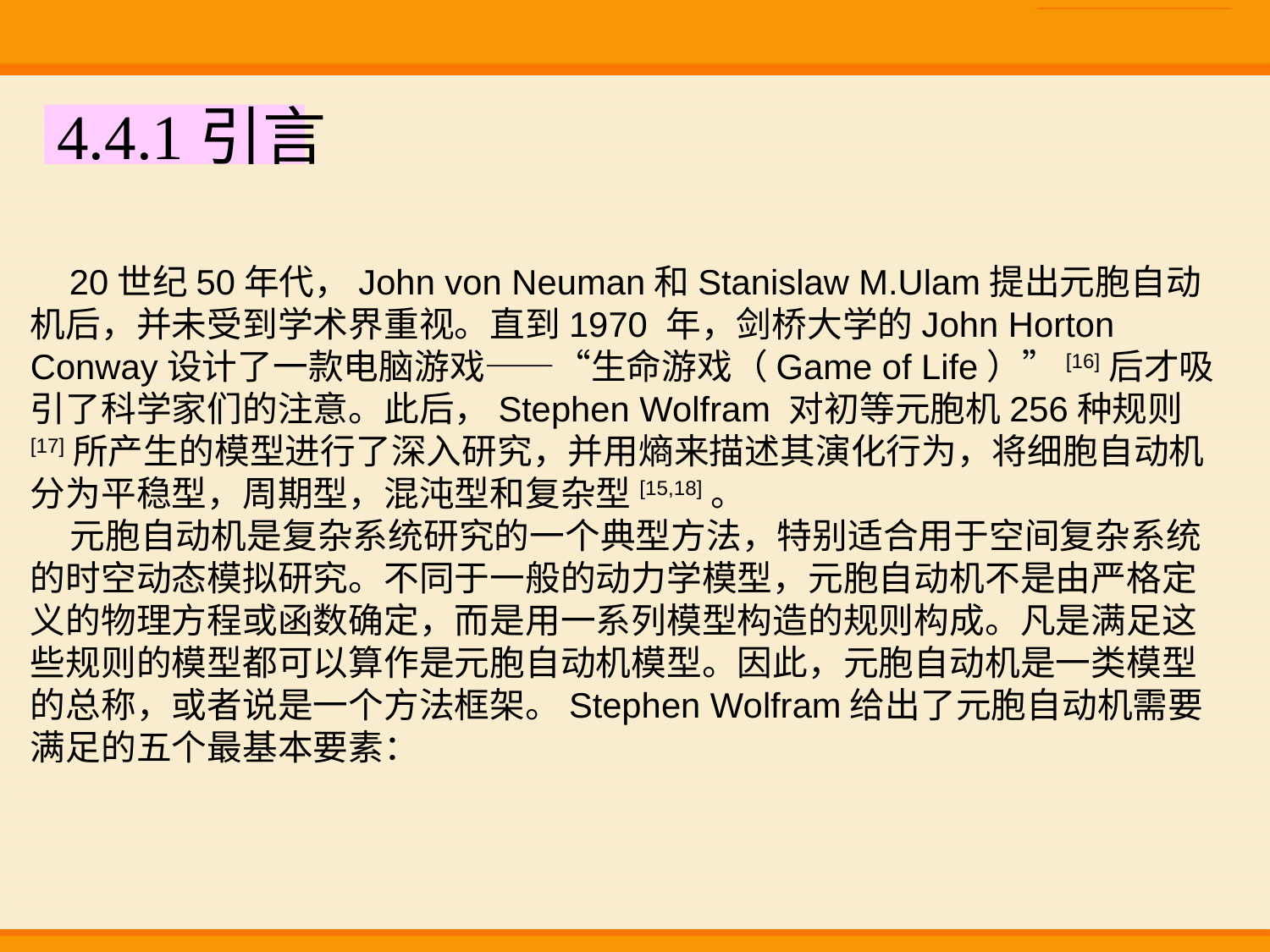

4.4.1引言
    20世纪50年代，John von Neuman和Stanislaw M.Ulam提出元胞自动机后，并未受到学术界重视。直到1970 年，剑桥大学的John Horton Conway设计了一款电脑游戏——“生命游戏（Game of Life）”[16]后才吸引了科学家们的注意。此后，Stephen Wolfram 对初等元胞机256种规则[17]所产生的模型进行了深入研究，并用熵来描述其演化行为，将细胞自动机分为平稳型，周期型，混沌型和复杂型[15,18]。
    元胞自动机是复杂系统研究的一个典型方法，特别适合用于空间复杂系统的时空动态模拟研究。不同于一般的动力学模型，元胞自动机不是由严格定义的物理方程或函数确定，而是用一系列模型构造的规则构成。凡是满足这些规则的模型都可以算作是元胞自动机模型。因此，元胞自动机是一类模型的总称，或者说是一个方法框架。Stephen Wolfram给出了元胞自动机需要满足的五个最基本要素：